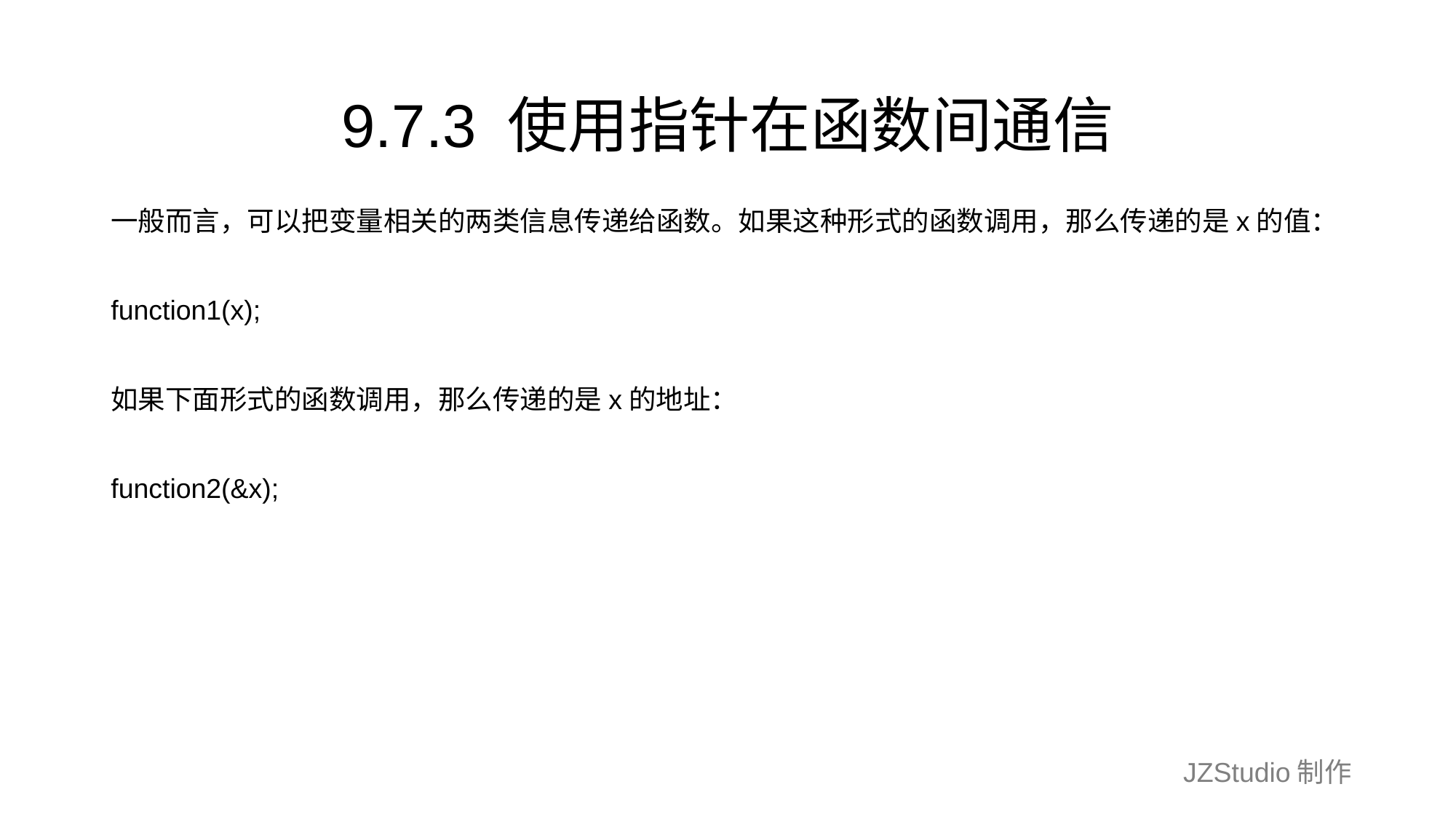

# 9.7.3 使用指针在函数间通信
一般而言，可以把变量相关的两类信息传递给函数。如果这种形式的函数调用，那么传递的是x的值：

function1(x);

如果下面形式的函数调用，那么传递的是x的地址：

function2(&x);